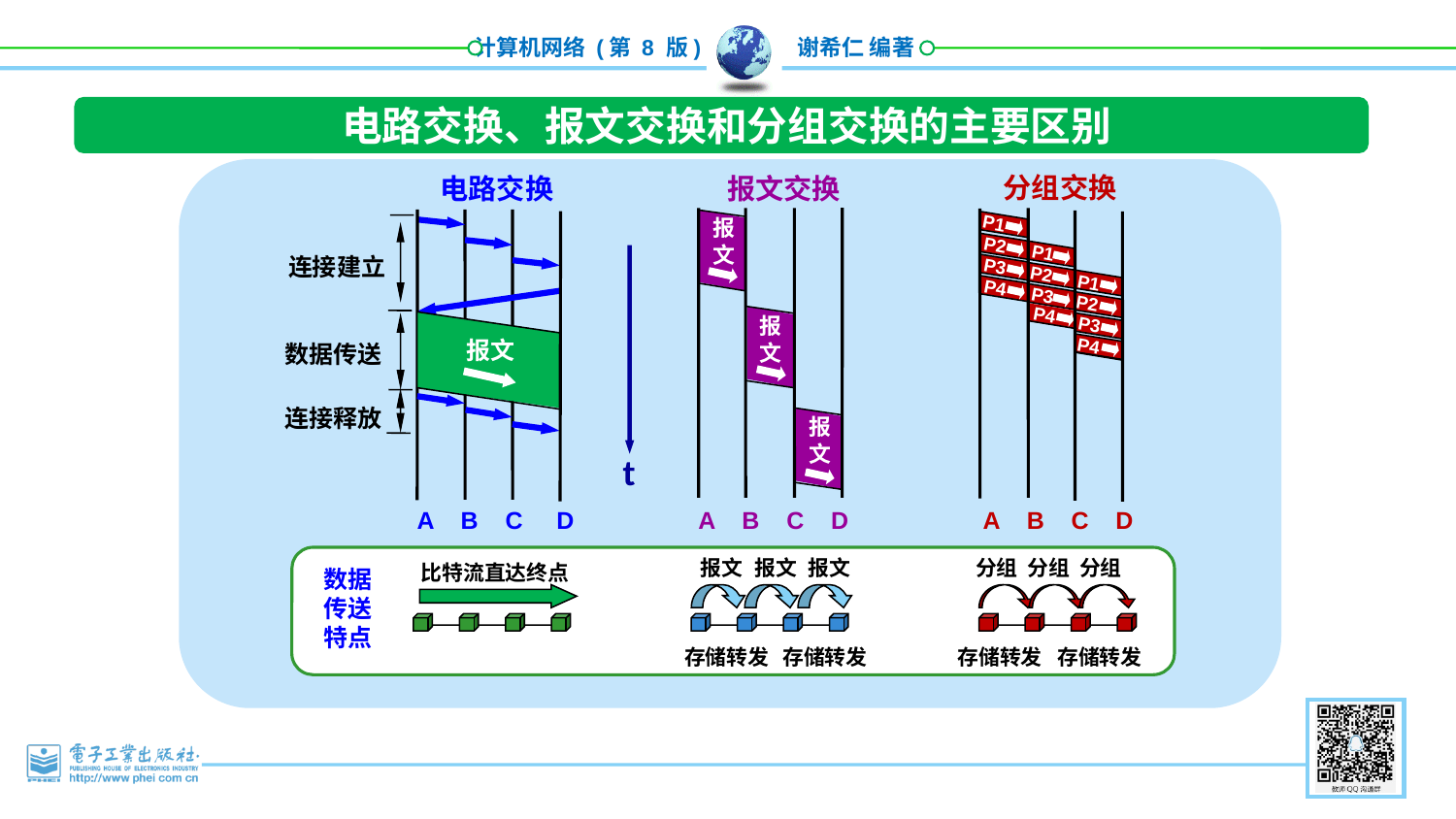

电路交换、报文交换和分组交换的主要区别

分组交换
电路交换
报文交换

P1

报
文

连接建立

P2

P1

P3

P2

P1

P4

P2

P3

P4

P3

报
文

报文

数据传送

P4

连接释放

报
文

t
A    B    C     D
A    B    C    D
A    B    C    D

报文
报文
报文
分组
分组
分组
比特流直达终点
数据
传送
特点

存储转发
存储转发
存储转发
存储转发